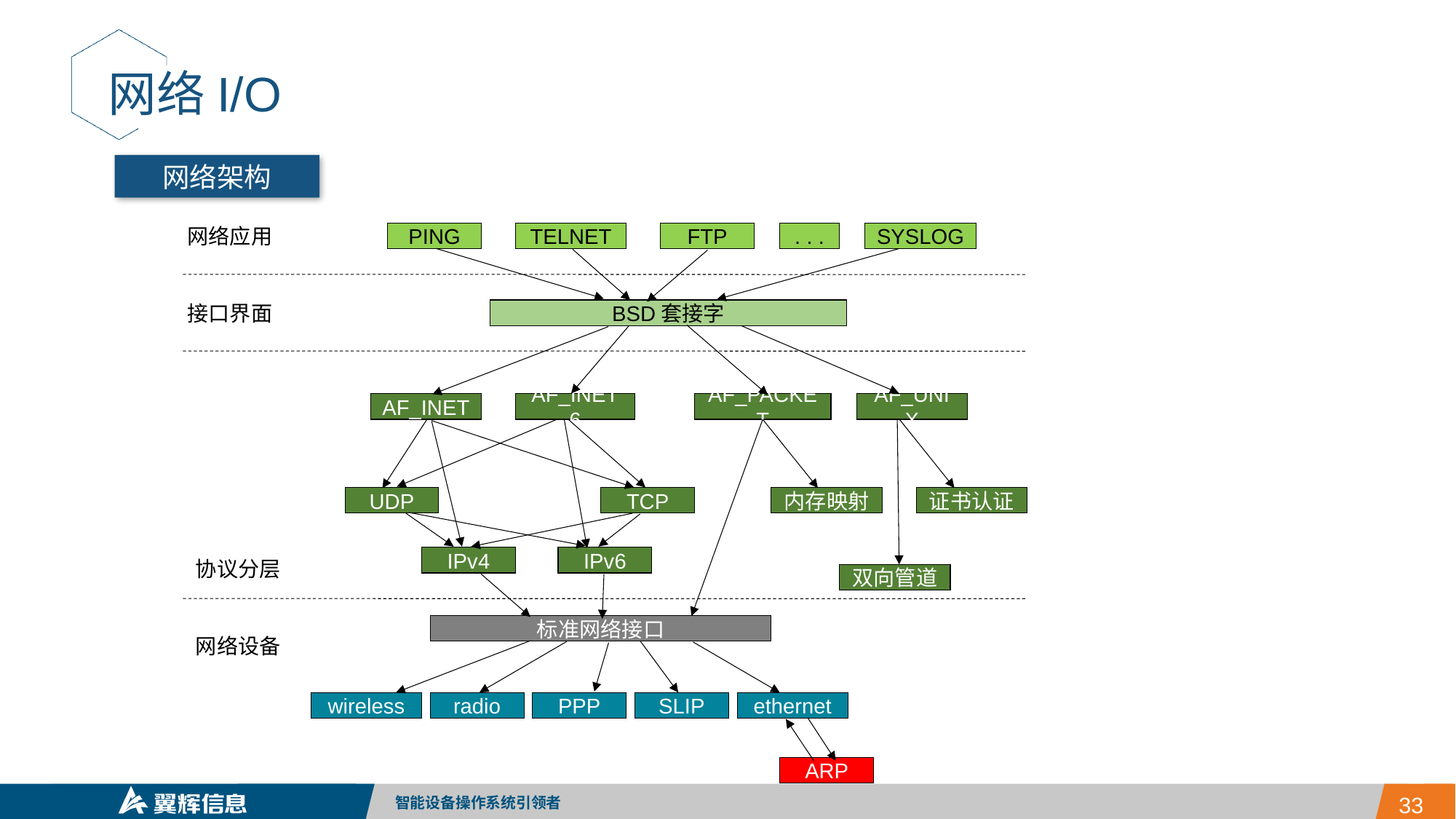

网络I/O
网络架构
网络应用
PING
TELNET
FTP
. . .
SYSLOG
接口界面
BSD套接字
AF_INET
AF_INET6
AF_PACKET
AF_UNIX
UDP
TCP
内存映射
证书认证
IPv4
IPv6
协议分层
双向管道
标准网络接口
网络设备
radio
PPP
SLIP
ethernet
wireless
ARP